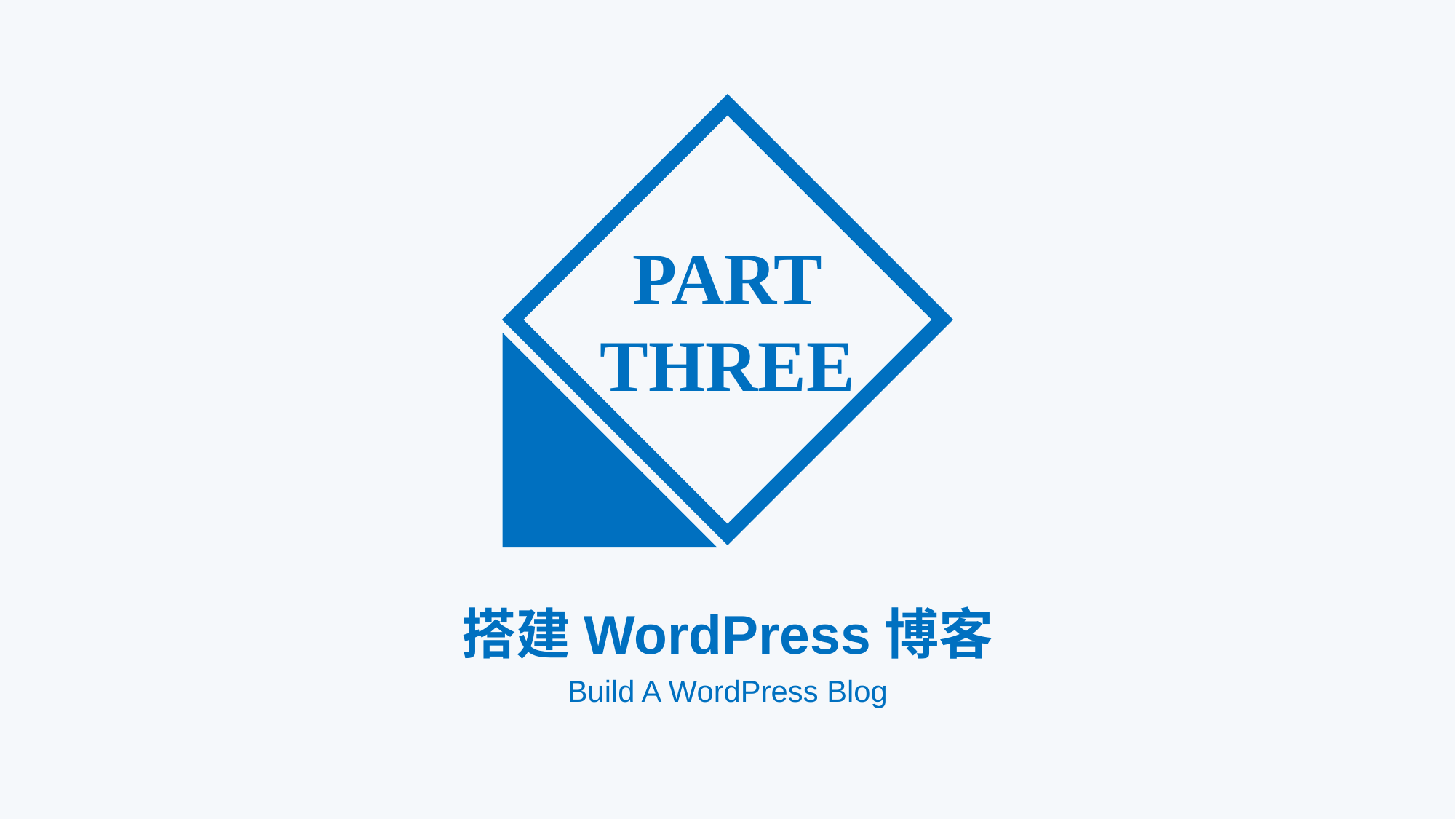

PART
THREE

搭建WordPress博客
Build A WordPress Blog